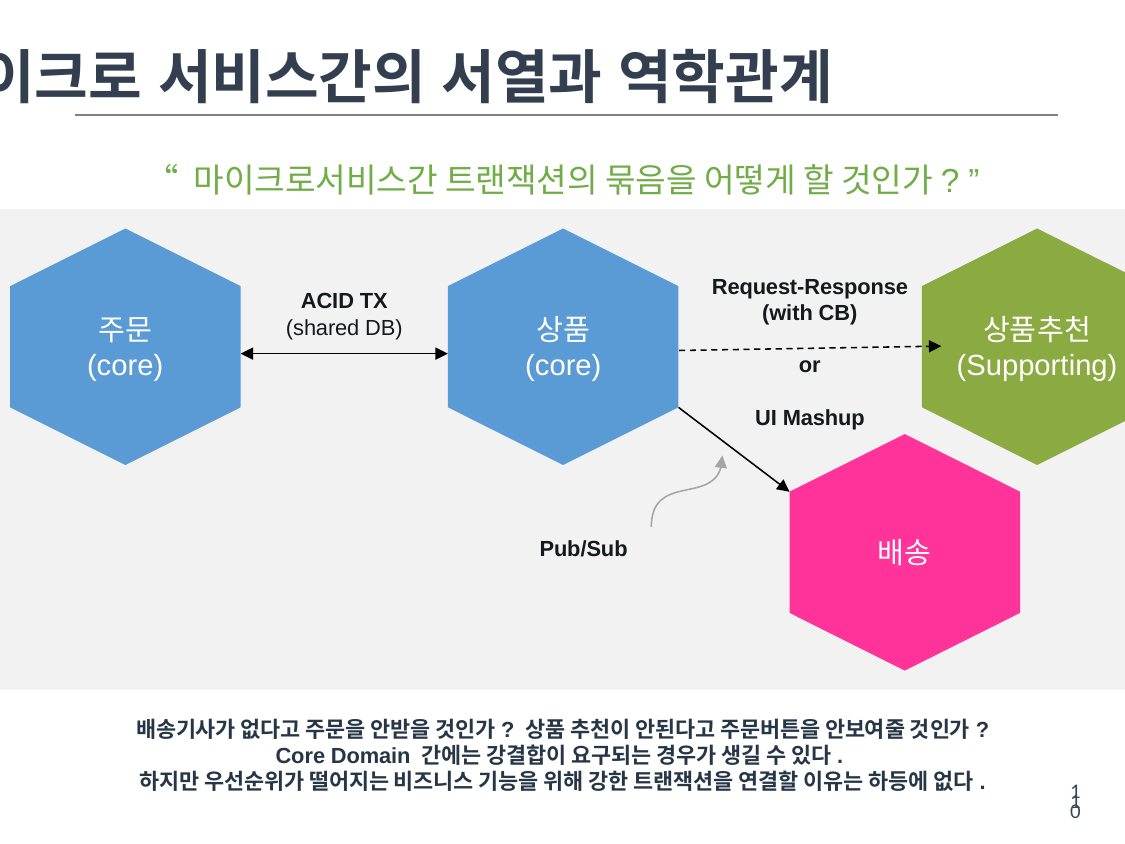

# 마이크로 서비스간의 서열과 역학관계
“ 마이크로서비스간 트랜잭션의 묶음을 어떻게 할 것인가? ”

Request-Response (with CB)

or

UI Mashup
ACID TX
(shared DB)
주문
(core)
상품추천
(Supporting)
상품
(core)

Pub/Sub
배송
배송기사가 없다고 주문을 안받을 것인가? 상품 추천이 안된다고 주문버튼을 안보여줄 것인가?
Core Domain 간에는 강결합이 요구되는 경우가 생길 수 있다.
하지만 우선순위가 떨어지는 비즈니스 기능을 위해 강한 트랜잭션을 연결할 이유는 하등에 없다.